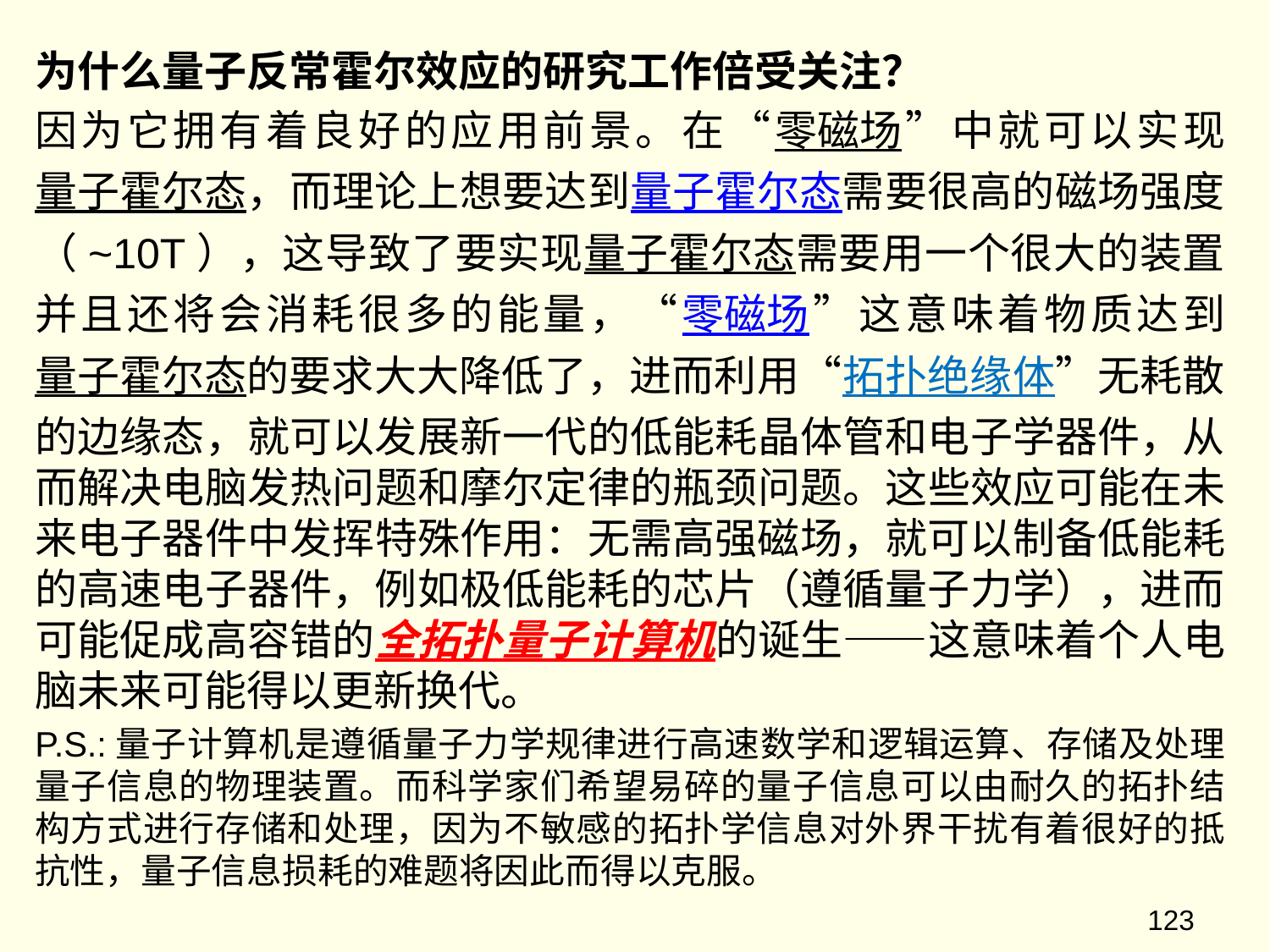

为什么量子反常霍尔效应的研究工作倍受关注？
因为它拥有着良好的应用前景。在“零磁场”中就可以实现量子霍尔态，而理论上想要达到量子霍尔态需要很高的磁场强度（~10T），这导致了要实现量子霍尔态需要用一个很大的装置并且还将会消耗很多的能量，“零磁场”这意味着物质达到量子霍尔态的要求大大降低了，进而利用“拓扑绝缘体”无耗散的边缘态，就可以发展新一代的低能耗晶体管和电子学器件，从而解决电脑发热问题和摩尔定律的瓶颈问题。这些效应可能在未来电子器件中发挥特殊作用：无需高强磁场，就可以制备低能耗的高速电子器件，例如极低能耗的芯片（遵循量子力学），进而可能促成高容错的全拓扑量子计算机的诞生——这意味着个人电脑未来可能得以更新换代。
P.S.:量子计算机是遵循量子力学规律进行高速数学和逻辑运算、存储及处理量子信息的物理装置。而科学家们希望易碎的量子信息可以由耐久的拓扑结构方式进行存储和处理，因为不敏感的拓扑学信息对外界干扰有着很好的抵抗性，量子信息损耗的难题将因此而得以克服。